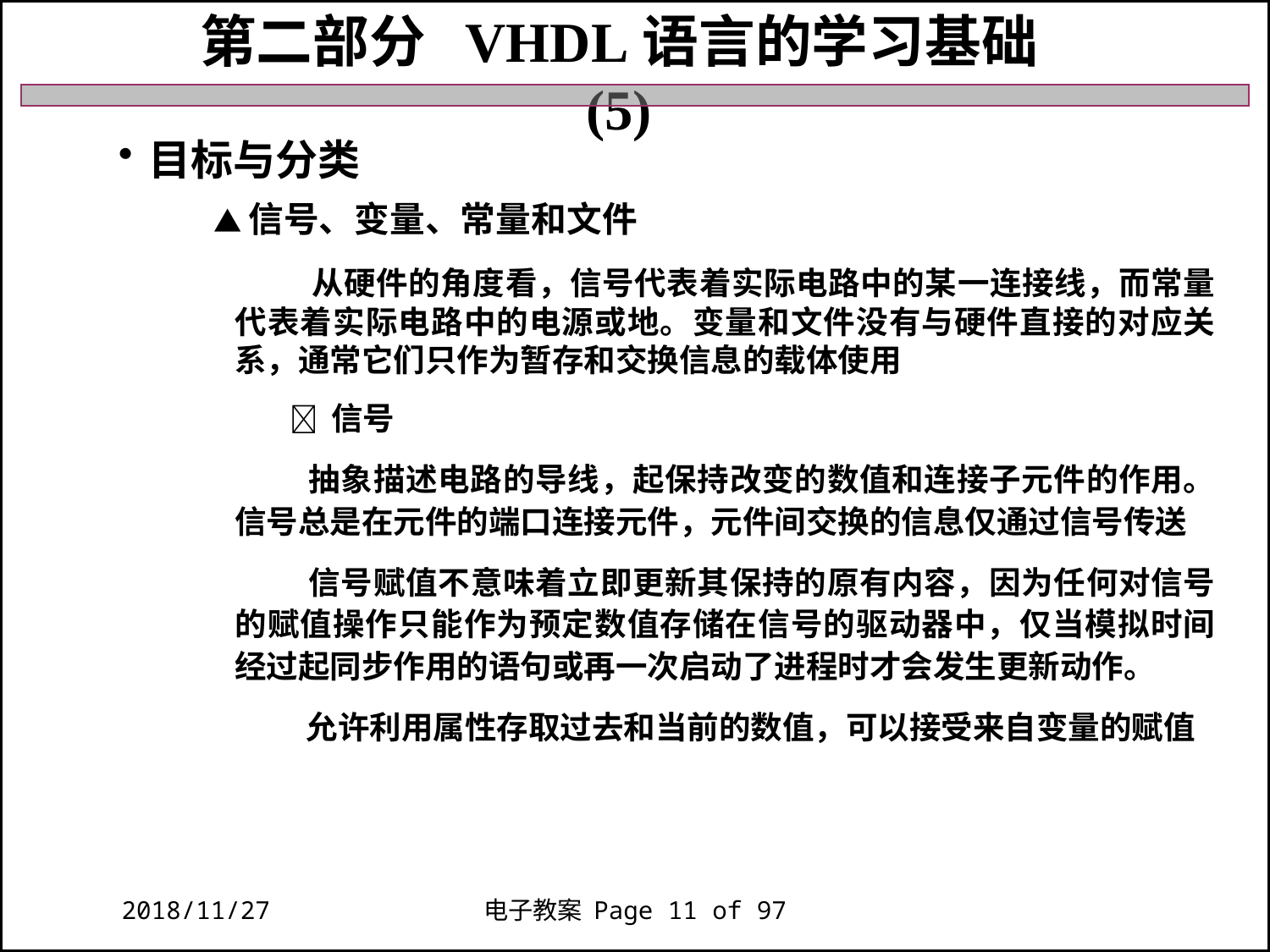

第二部分  VHDL语言的学习基础 (5)

目标与分类
▲信号、变量、常量和文件
   从硬件的角度看，信号代表着实际电路中的某一连接线，而常量代表着实际电路中的电源或地。变量和文件没有与硬件直接的对应关系，通常它们只作为暂存和交换信息的载体使用
  • 信号
   抽象描述电路的导线，起保持改变的数值和连接子元件的作用。信号总是在元件的端口连接元件，元件间交换的信息仅通过信号传送
   信号赋值不意味着立即更新其保持的原有内容，因为任何对信号的赋值操作只能作为预定数值存储在信号的驱动器中，仅当模拟时间经过起同步作用的语句或再一次启动了进程时才会发生更新动作。
   允许利用属性存取过去和当前的数值，可以接受来自变量的赋值

2018/11/27
电子教案 Page 11 of 97